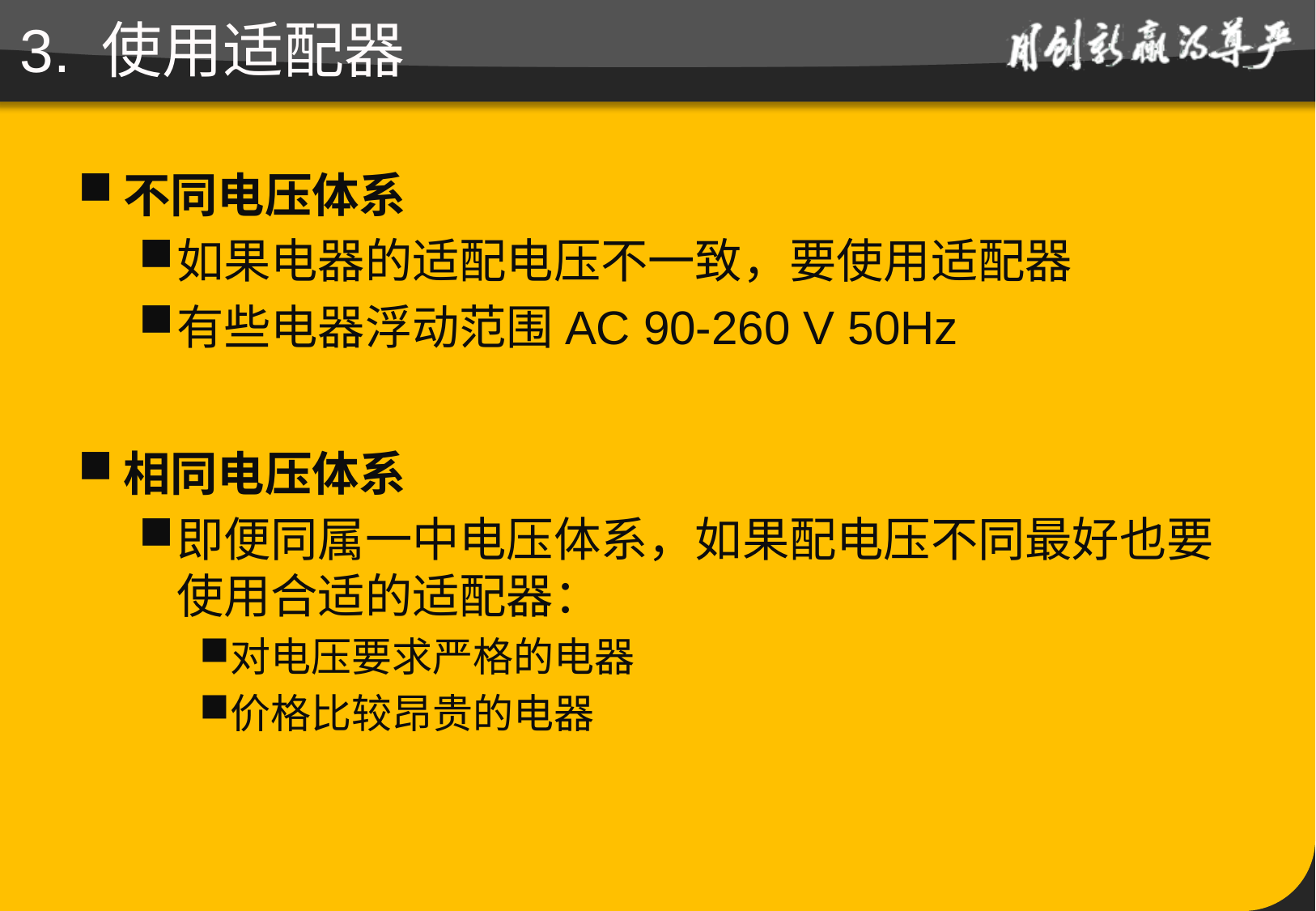

# 3. 使用适配器
不同电压体系
如果电器的适配电压不一致，要使用适配器
有些电器浮动范围AC 90-260 V 50Hz

相同电压体系
即便同属一中电压体系，如果配电压不同最好也要使用合适的适配器：
对电压要求严格的电器
价格比较昂贵的电器